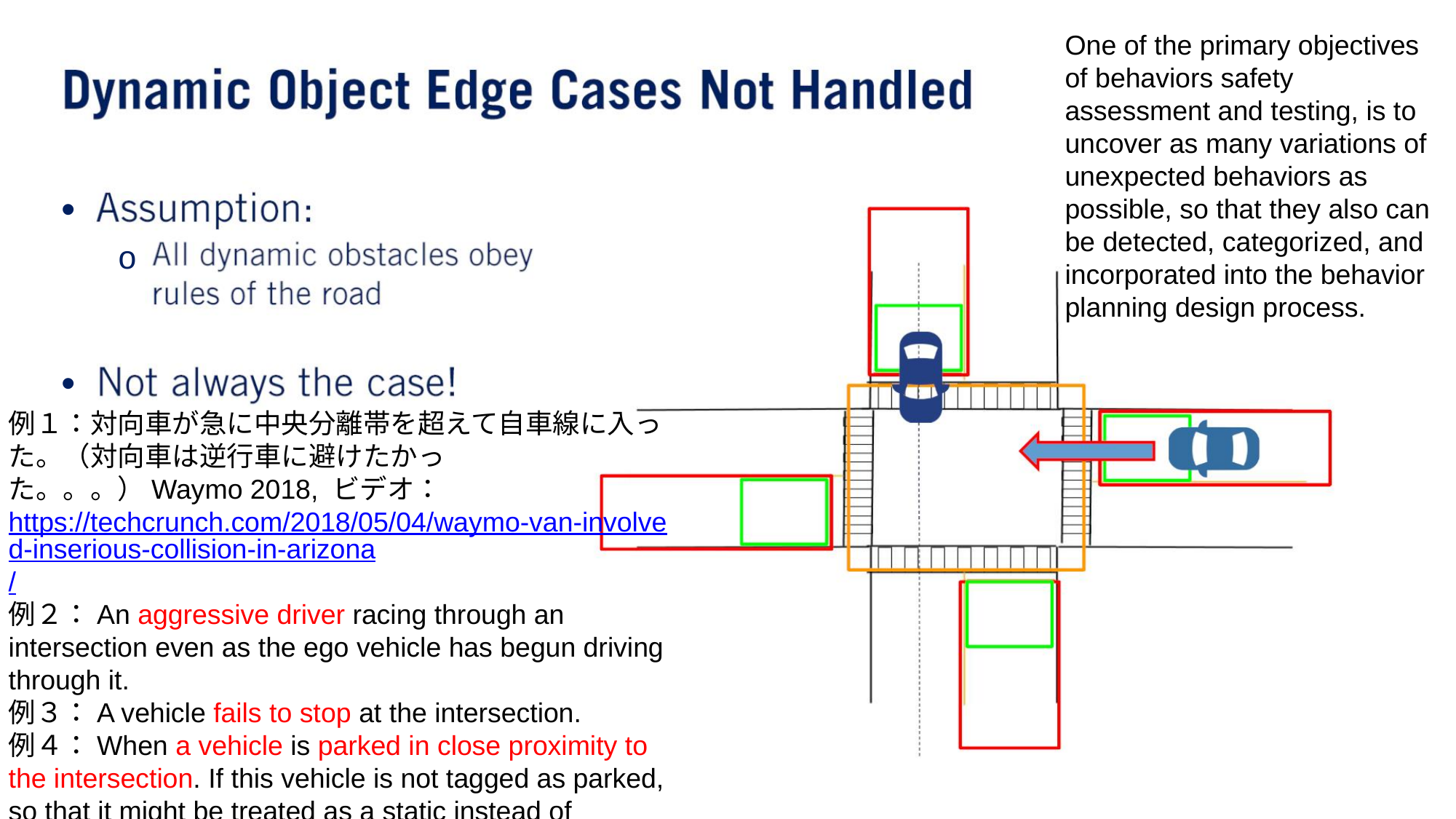

One of the primary objectives of behaviors safety assessment and testing, is to uncover as many variations of unexpected behaviors as possible, so that they also can be detected, categorized, and incorporated into the behavior planning design process.
•
•
o
例１：対向⾞が急に中央分離帯を超えて⾃⾞線に⼊った。（対向⾞は逆⾏⾞に避けたかっ た。。。）Waymo 2018, ビデオ：https://techcrunch.com/2018/05/04/waymo-van-involved-inserious-collision-in-arizona/
例２：An aggressive driver racing through an intersection even as the ego vehicle has begun driving through it.
例３：A vehicle fails to stop at the intersection.
例４：When a vehicle is parked in close proximity to the intersection. If this vehicle is not tagged as parked, so that it might be treated as a static instead of dynamic object, our behavior planner may get stuck in a deadlock state waiting for this parked vehicle to move.